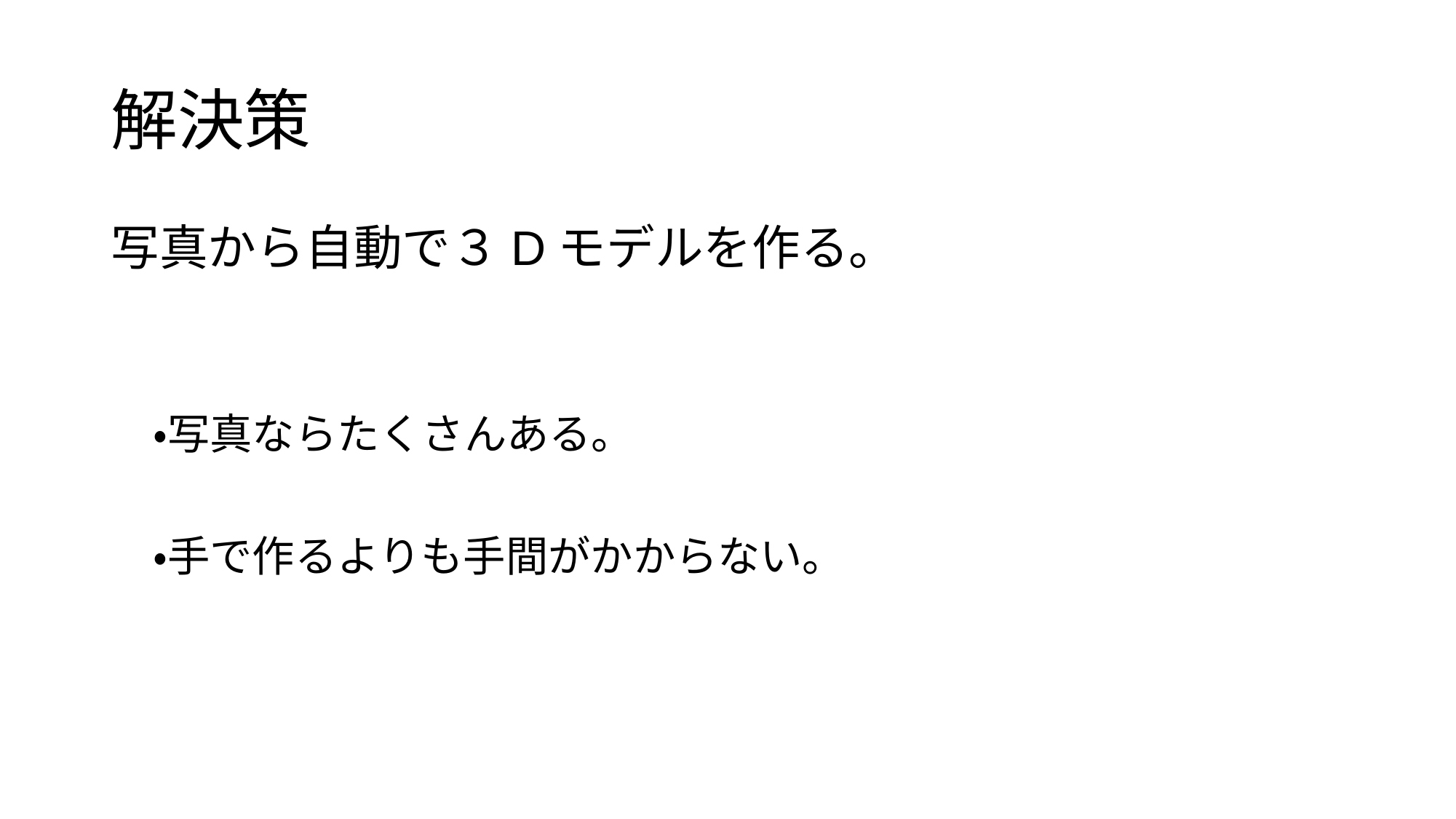

# 解決策
写真から自動で３Dモデルを作る。

　・写真ならたくさんある。

　・手で作るよりも手間がかからない。